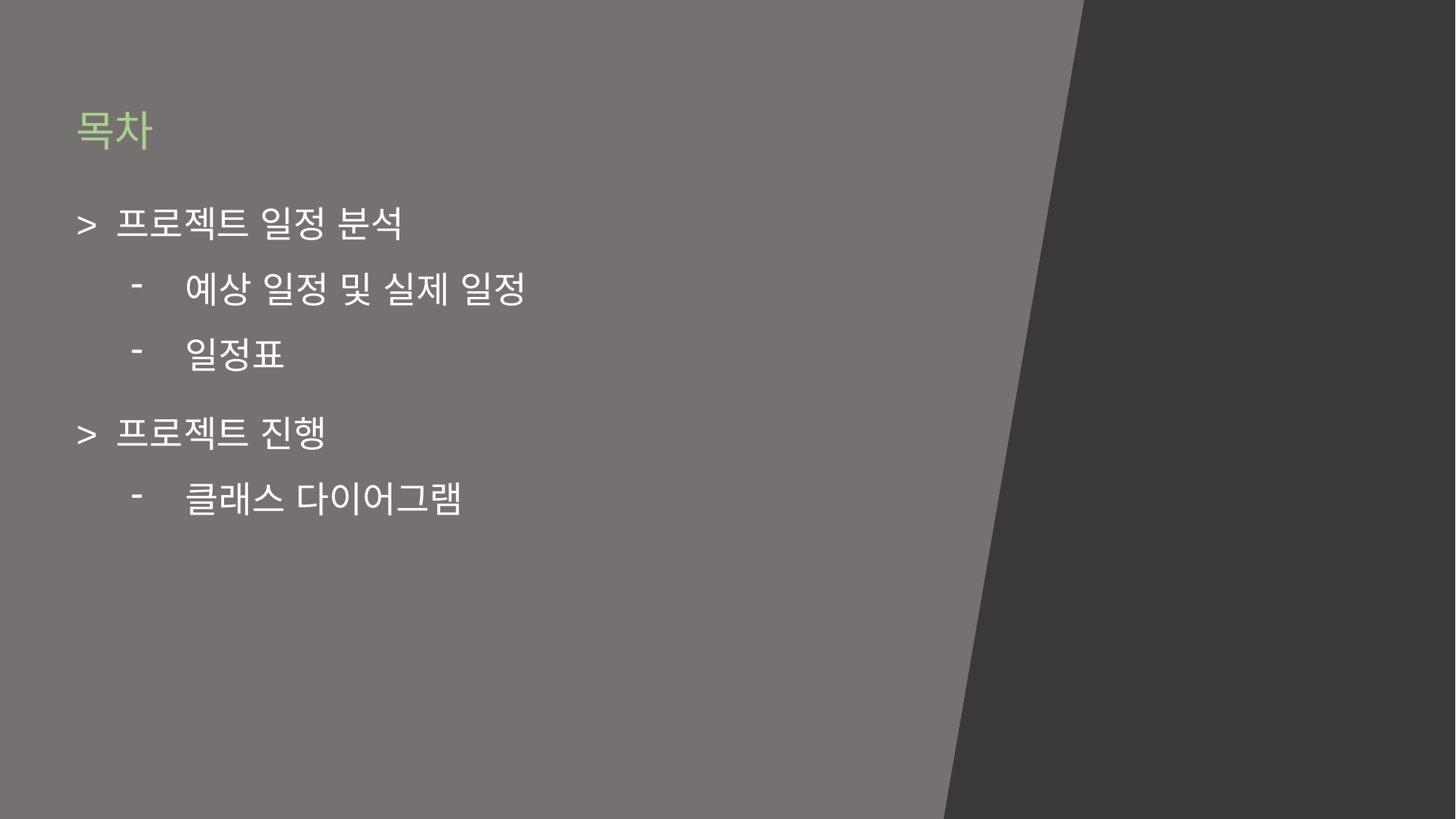

목차
> 프로젝트 일정 분석
예상 일정 및 실제 일정
일정표

> 프로젝트 진행
클래스 다이어그램